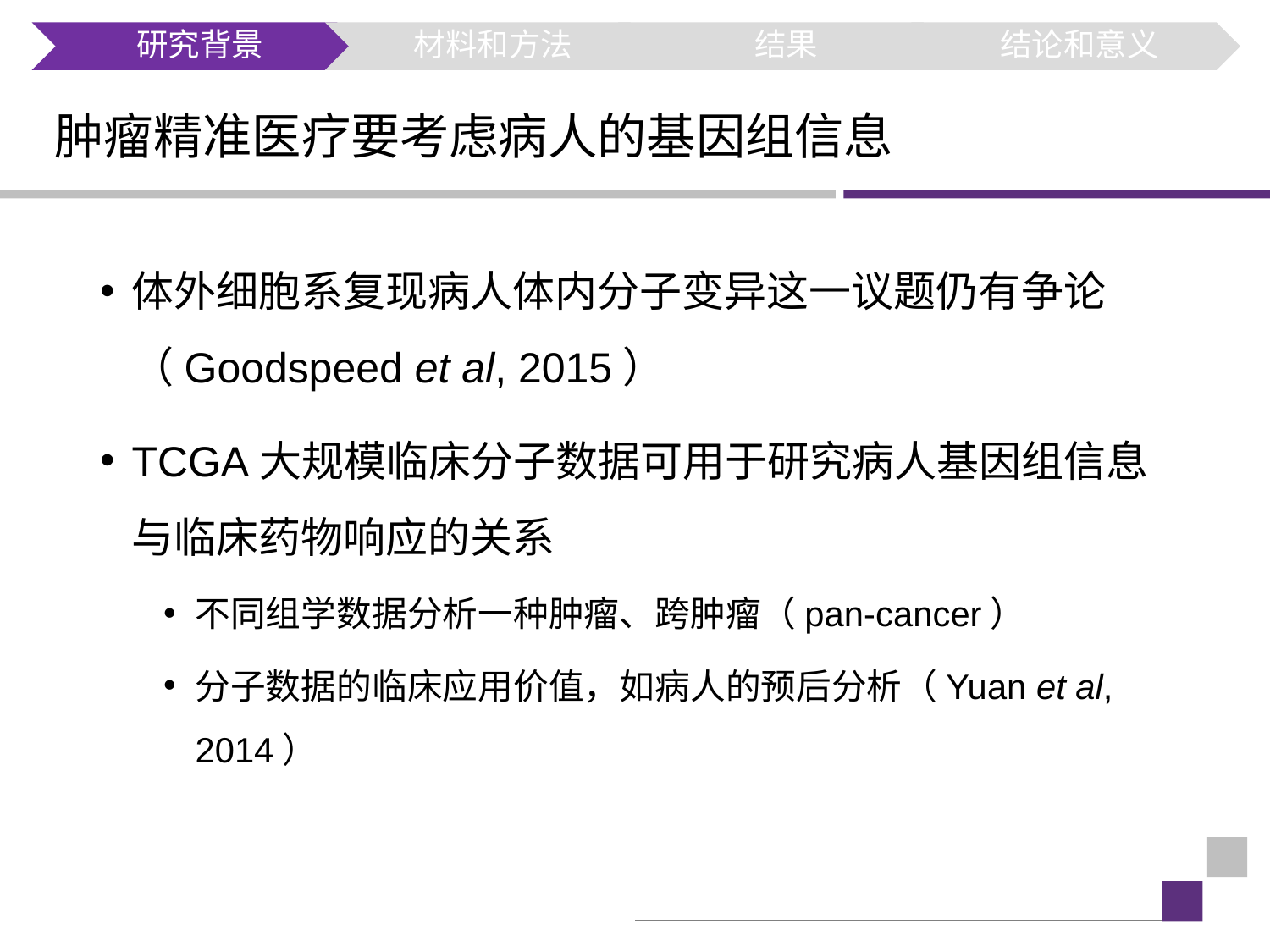

研究背景
材料和方法
结果
结论和意义
# 肿瘤精准医疗要考虑病人的基因组信息

体外细胞系复现病人体内分子变异这一议题仍有争论（Goodspeed et al, 2015）
TCGA大规模临床分子数据可用于研究病人基因组信息与临床药物响应的关系
不同组学数据分析一种肿瘤、跨肿瘤（pan-cancer）
分子数据的临床应用价值，如病人的预后分析（Yuan et al, 2014）